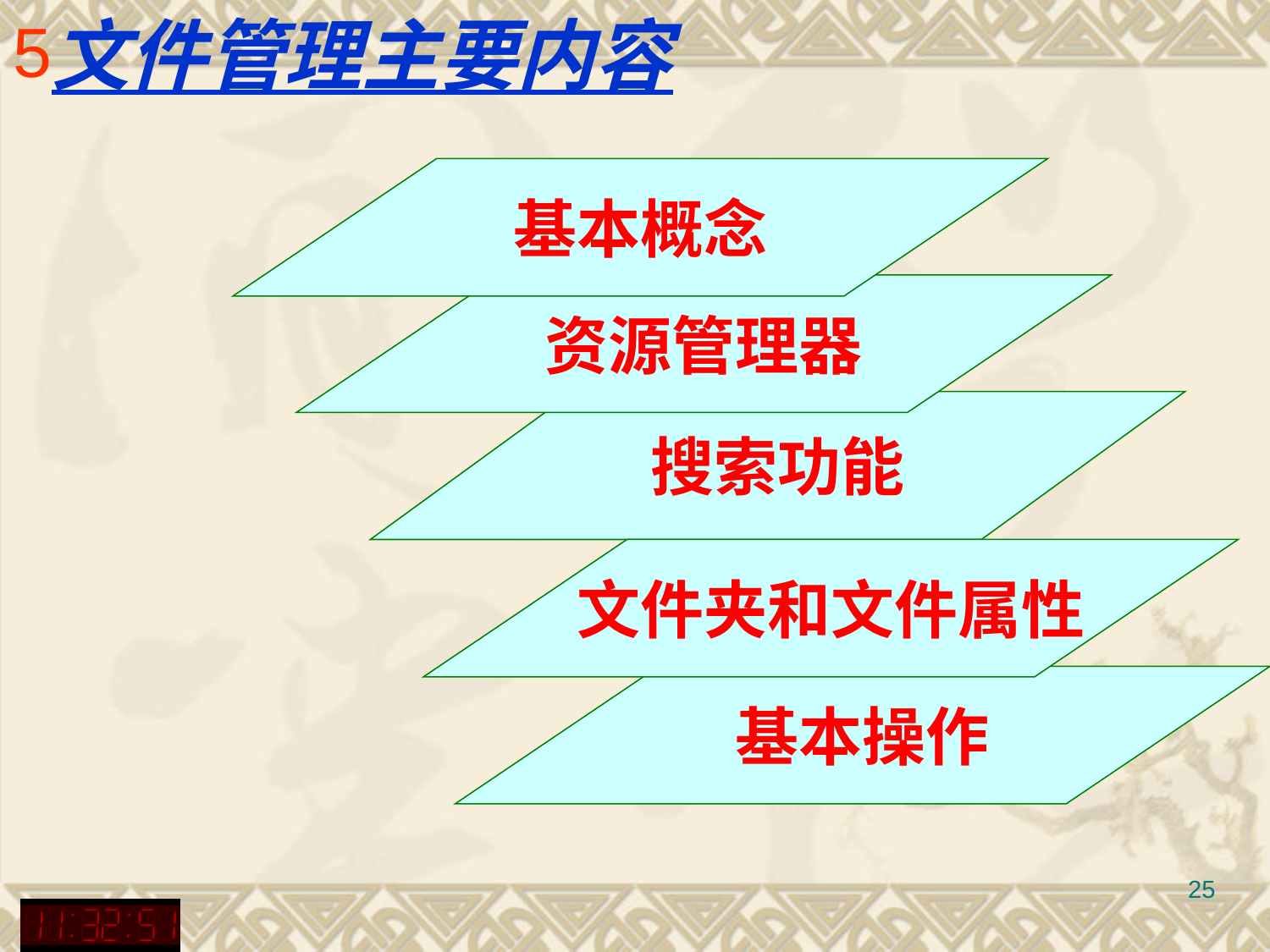

# 文件管理主要内容
基本概念
资源管理器
搜索功能
文件夹和文件属性
基本操作
25